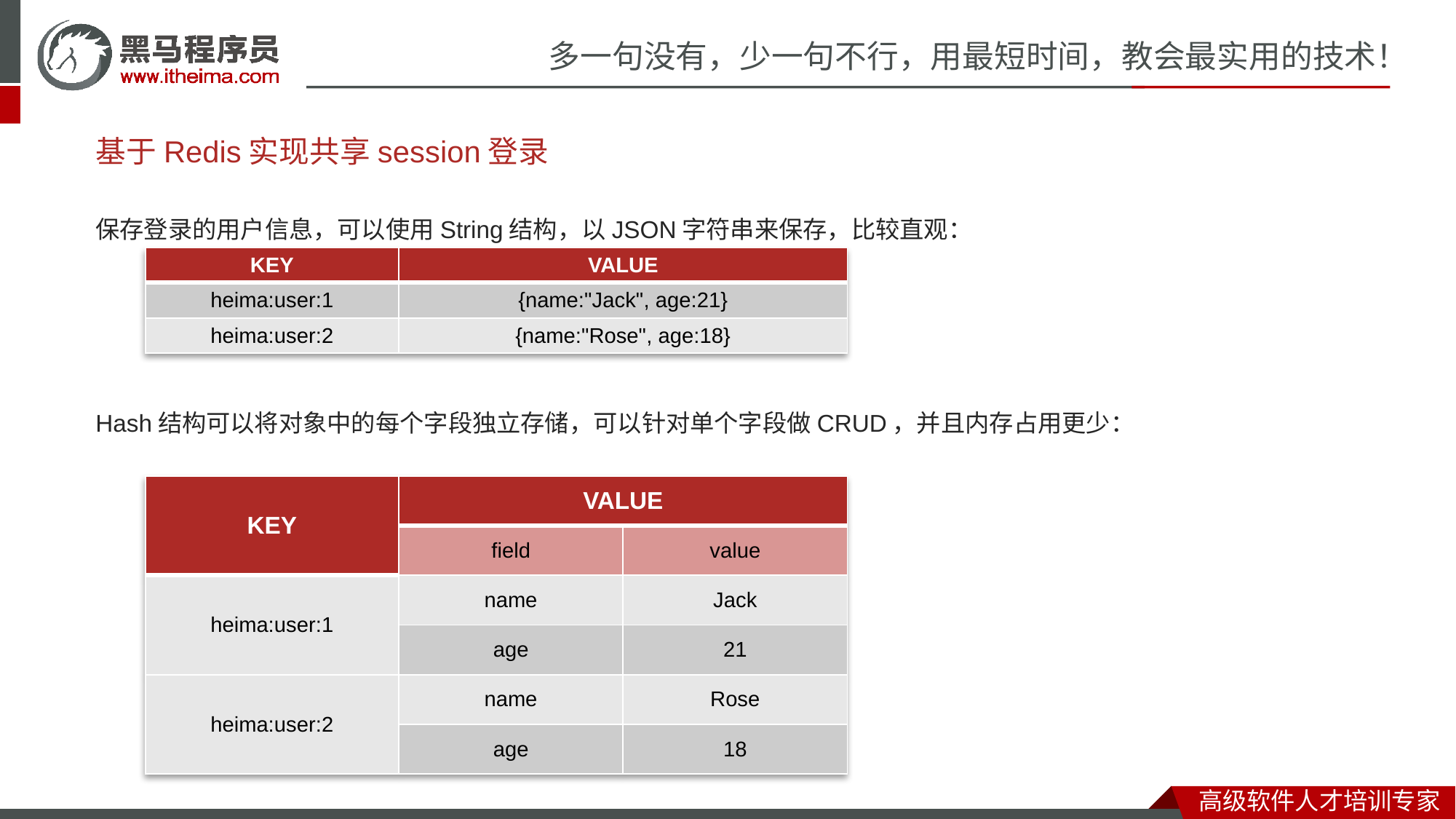

# 基于Redis实现共享session登录
保存登录的用户信息，可以使用String结构，以JSON字符串来保存，比较直观：

Hash结构可以将对象中的每个字段独立存储，可以针对单个字段做CRUD，并且内存占用更少：
| KEY | VALUE |
| --- | --- |
| heima:user:1 | {name:"Jack", age:21} |
| heima:user:2 | {name:"Rose", age:18} |
| KEY | VALUE |  |
| --- | --- | --- |
|  | field | value |
| heima:user:1 | name | Jack |
|  | age | 21 |
| heima:user:2 | name | Rose |
|  | age | 18 |